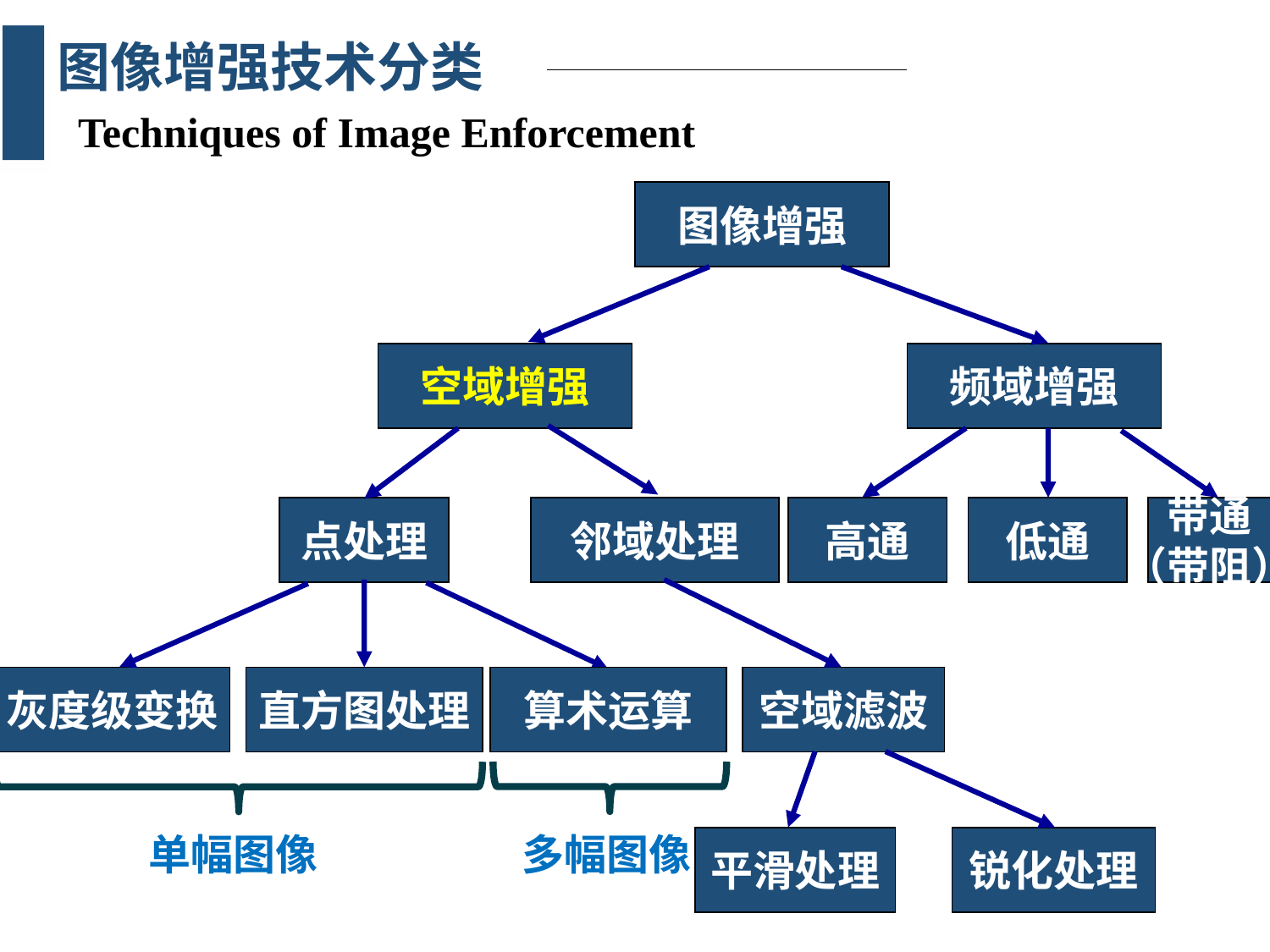

图像增强技术分类

Techniques of Image Enforcement
图像增强

频域增强

高通
低通
带通
（带阻）

空域增强

点处理
邻域处理

灰度级变换
直方图处理
算术运算
空域滤波

单幅图像
多幅图像
平滑处理
锐化处理